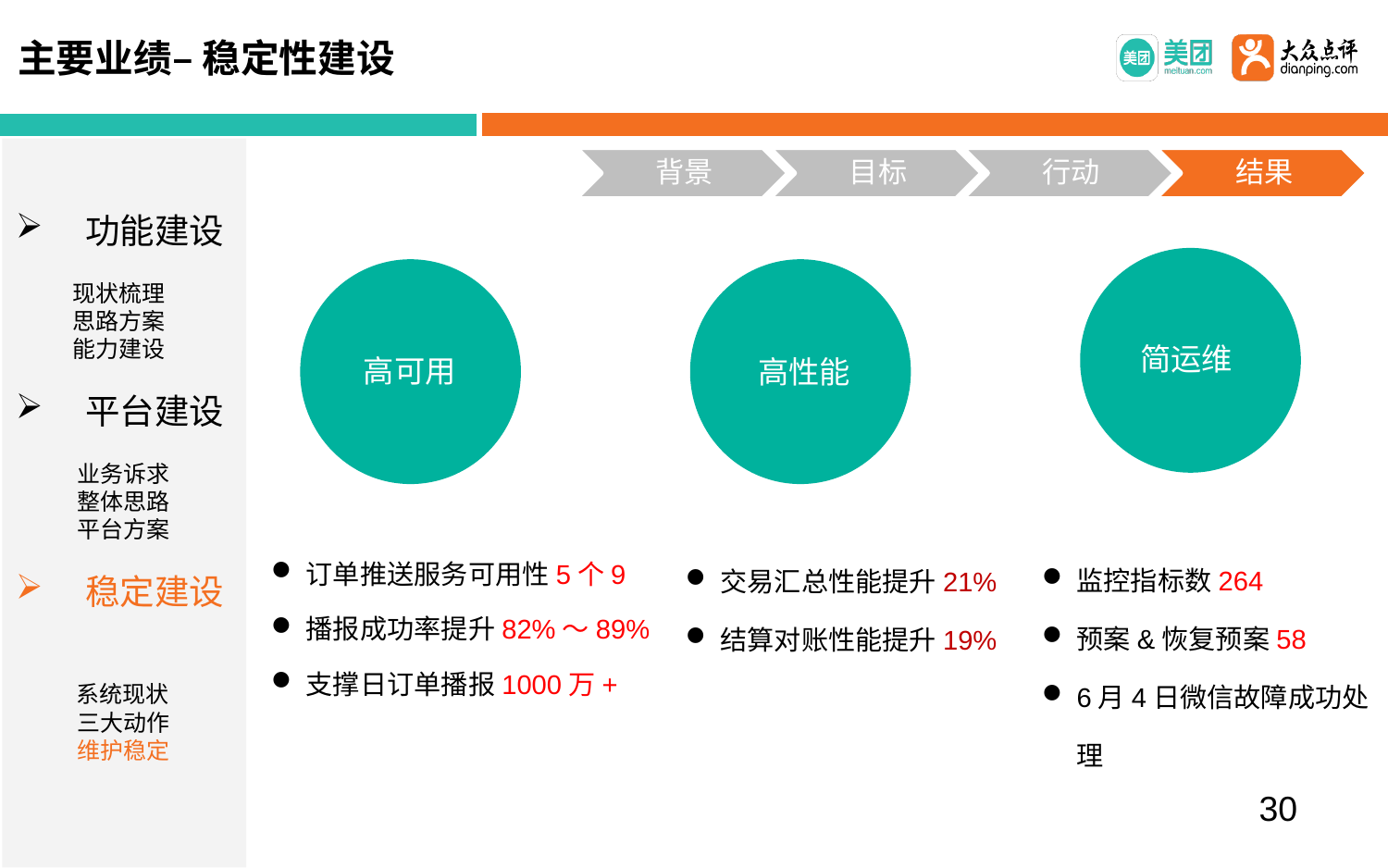

主要业绩– 稳定性建设
功能建设

          现状梳理
          思路方案
          能力建设

平台建设

           业务诉求
           整体思路
           平台方案

稳定建设

         系统现状
           三大动作
           维护稳定

背景
目标
行动
结果

简运维
高可用
高性能
订单推送服务可用性5个9
播报成功率提升82%～89%
支撑日订单播报1000万+
监控指标数264
预案&恢复预案58
6月4日微信故障成功处理
交易汇总性能提升21%
结算对账性能提升19%
30